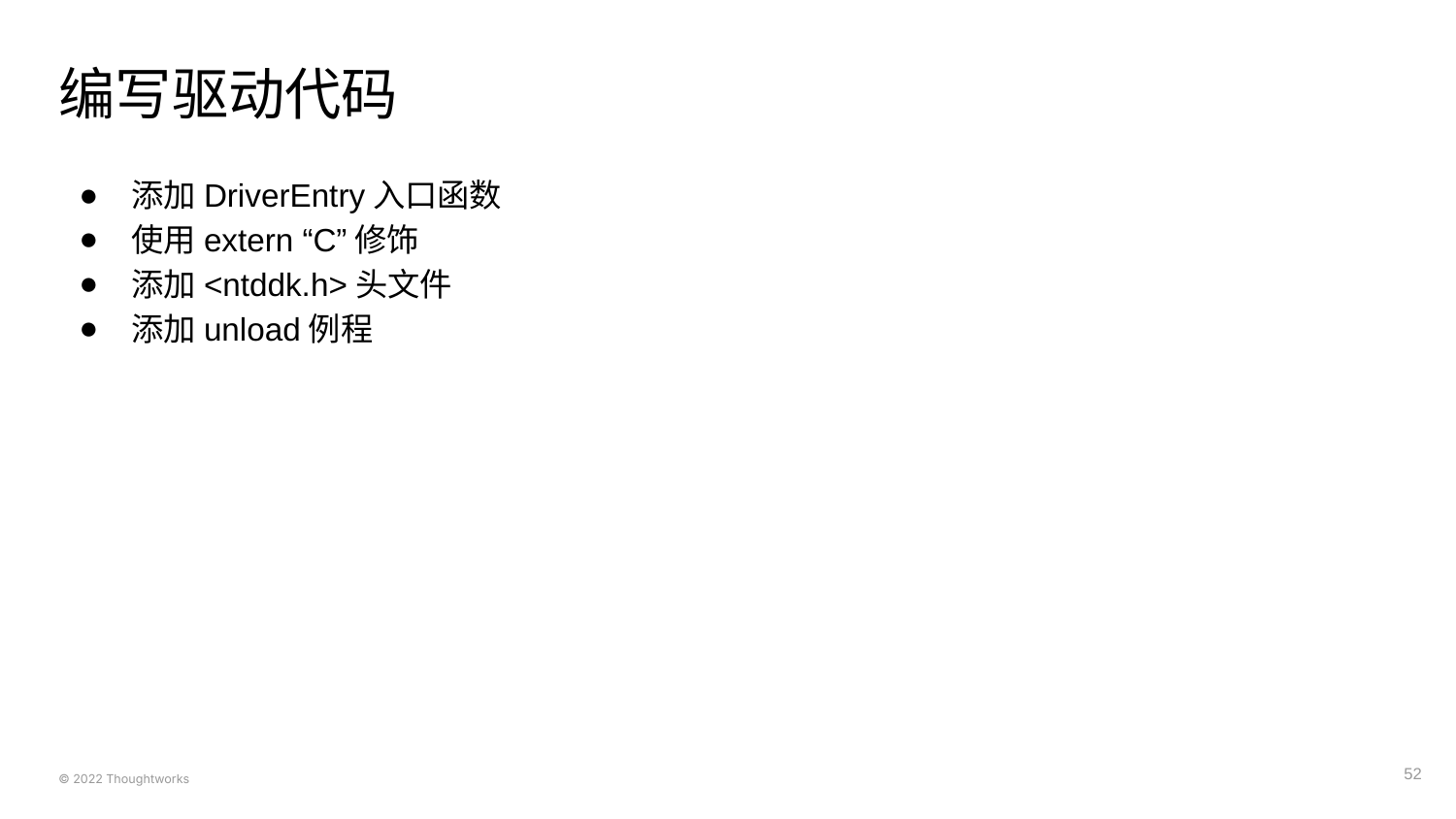

# 编写驱动代码
添加DriverEntry入口函数
使用extern “C”修饰
添加<ntddk.h>头文件
添加unload例程
52